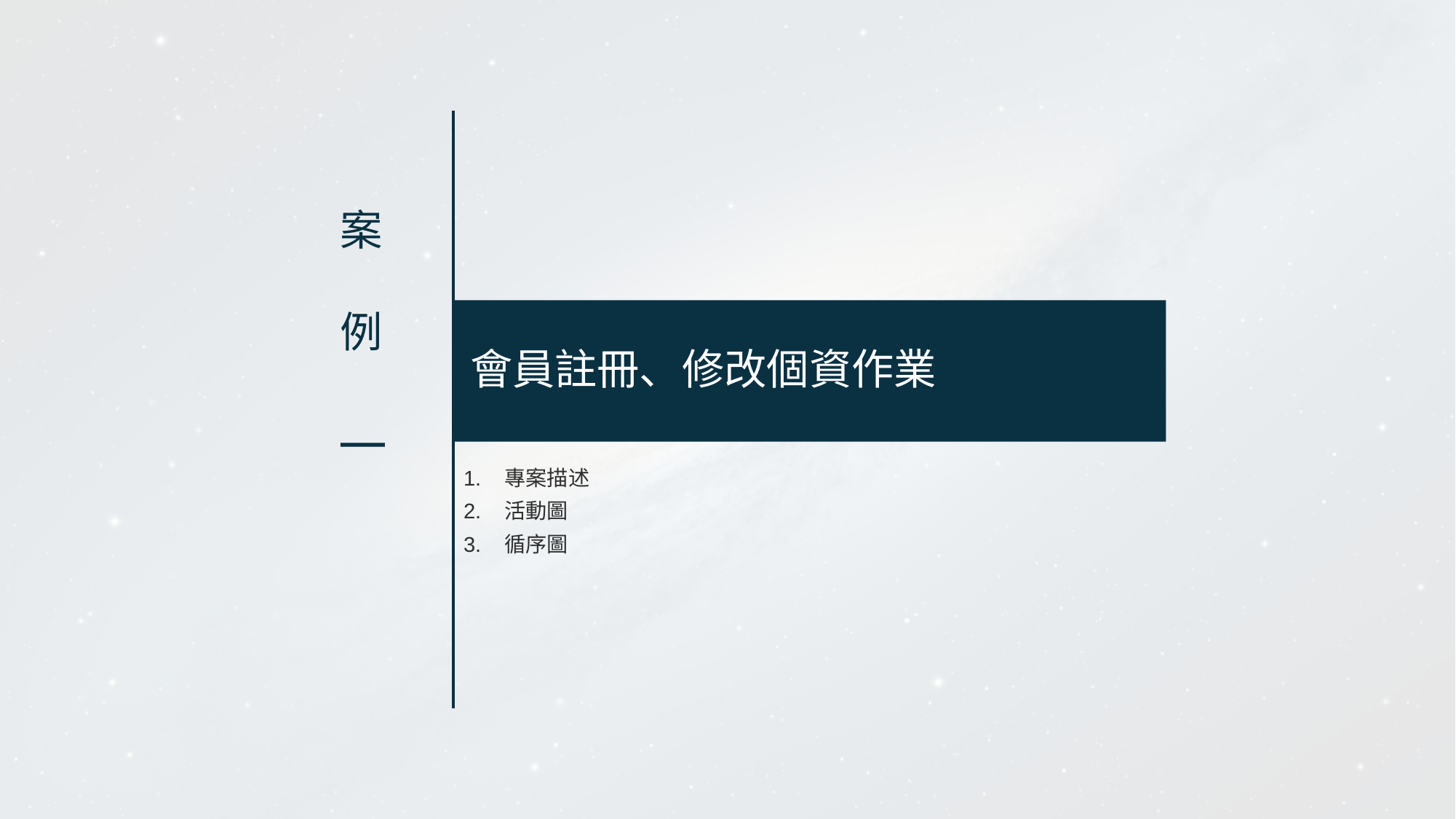

案

例
# 會員註冊、修改個資作業
一
專案描述
活動圖
循序圖